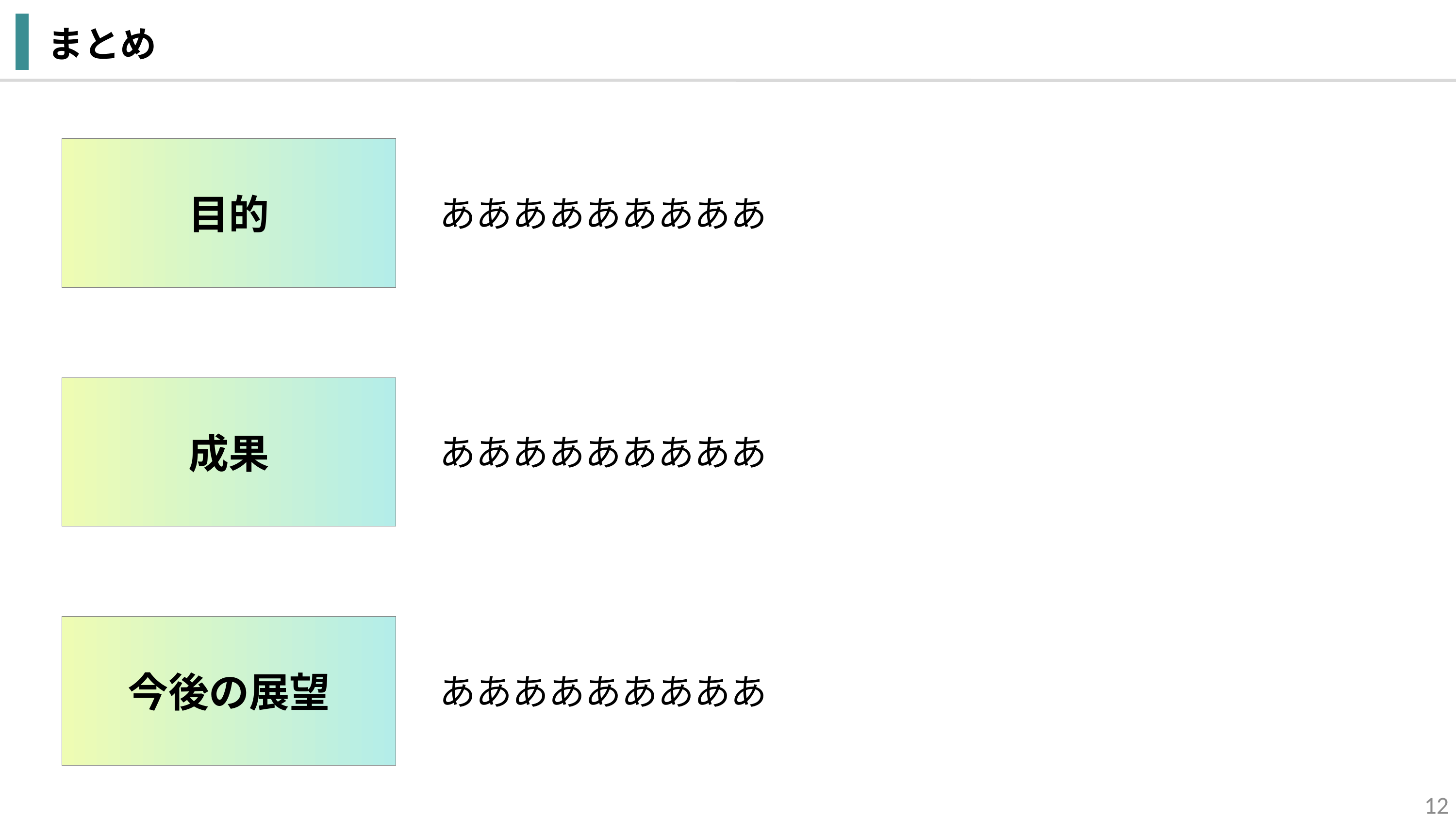

まとめ

目的
あああああああああ

成果
あああああああああ
今後の展望
あああああああああ
12